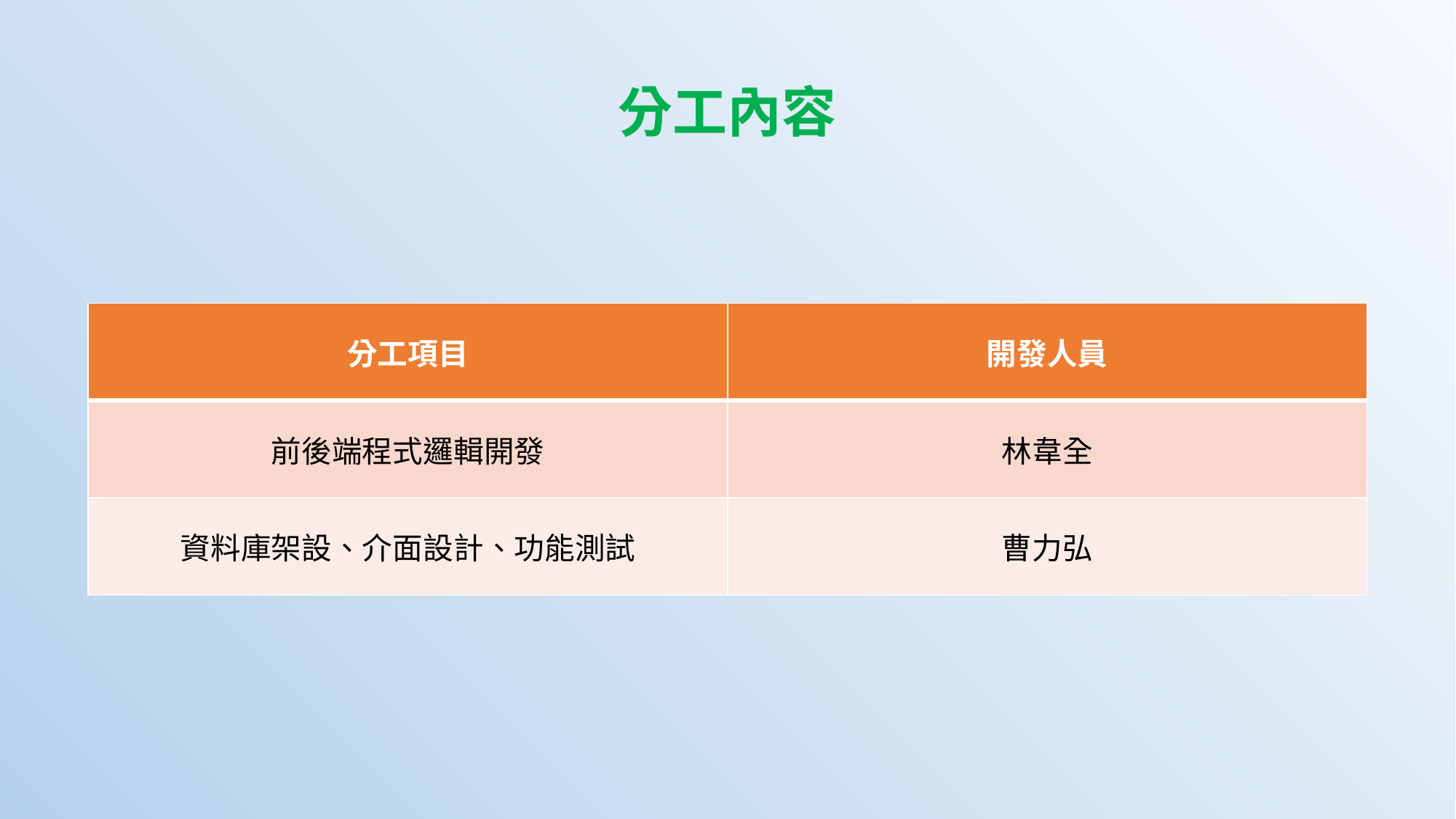

分工內容
| 分工項目 | 開發人員 |
| --- | --- |
| 前後端程式邏輯開發 | 林韋全 |
| 資料庫架設、介面設計、功能測試 | 曹力弘 |